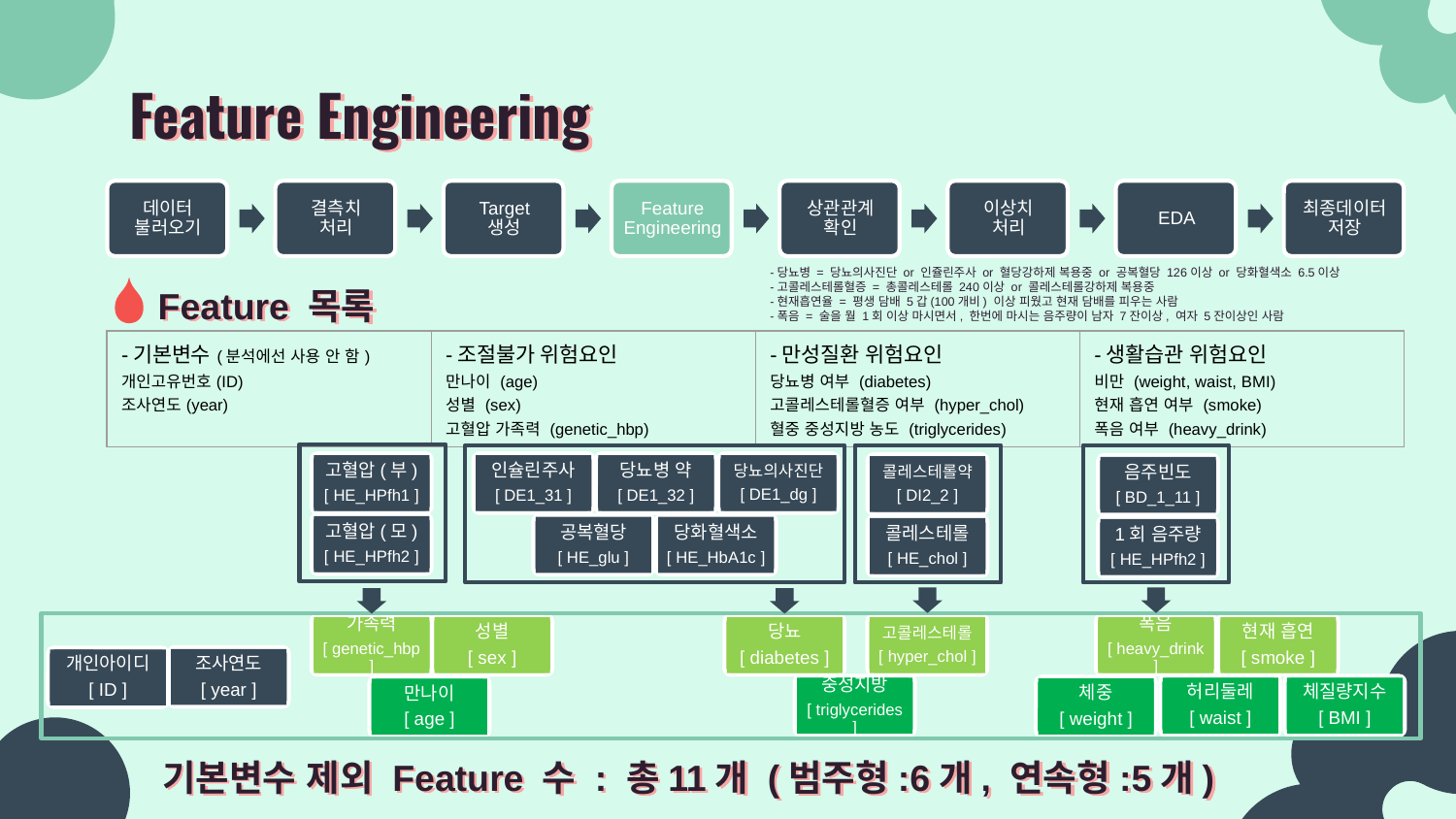

# Feature Engineering
데이터
불러오기

결측치
처리

Target
생성

Feature
Engineering

상관관계
확인

이상치
처리

EDA

최종데이터
저장
-당뇨병 = 당뇨의사진단 or 인쥴린주사 or 혈당강하제 복용중 or 공복혈당 126이상 or 당화혈색소 6.5이상
-고콜레스테롤혈증 = 총콜레스테롤 240이상 or 콜레스테롤강하제 복용중
-현재흡연율 = 평생 담배 5갑(100개비) 이상 피웠고 현재 담배를 피우는 사람
-폭음 = 술을 월 1회 이상 마시면서, 한번에 마시는 음주량이 남자 7잔이상, 여자 5잔이상인 사람

Feature 목록
| -기본변수(분석에선 사용 안 함) 개인고유번호(ID) 조사연도(year) | -조절불가 위험요인 만나이 (age) 성별 (sex) 고혈압 가족력 (genetic\_hbp) | -만성질환 위험요인 당뇨병 여부 (diabetes) 고콜레스테롤혈증 여부 (hyper\_chol) 혈중 중성지방 농도 (triglycerides) | -생활습관 위험요인 비만 (weight, waist, BMI) 현재 흡연 여부 (smoke) 폭음 여부 (heavy\_drink) |
| --- | --- | --- | --- |

인슐린주사
[ DE1_31 ]

고혈압(부)
[ HE_HPfh1 ]

당뇨병 약
[ DE1_32 ]

당뇨의사진단
[ DE1_dg ]

콜레스테롤약
[ DI2_2 ]

음주빈도
[ BD_1_11 ]

고혈압(모)
[ HE_HPfh2 ]

공복혈당
[ HE_glu ]

당화혈색소
[ HE_HbA1c ]

콜레스테롤
[ HE_chol ]

1회 음주량
[ HE_HPfh2 ]

가족력
[ genetic_hbp ]

성별
[ sex ]

당뇨
[ diabetes ]

폭음
[ heavy_drink ]

현재 흡연
[ smoke ]

고콜레스테롤
[ hyper_chol ]

조사연도
[ year ]

개인아이디
[ ID ]

중성지방
[ triglycerides ]

허리둘레
[ waist ]

체질량지수
[ BMI ]

체중
[ weight ]

만나이
[ age ]
기본변수 제외 Feature 수 : 총11개 (범주형:6개, 연속형:5개)